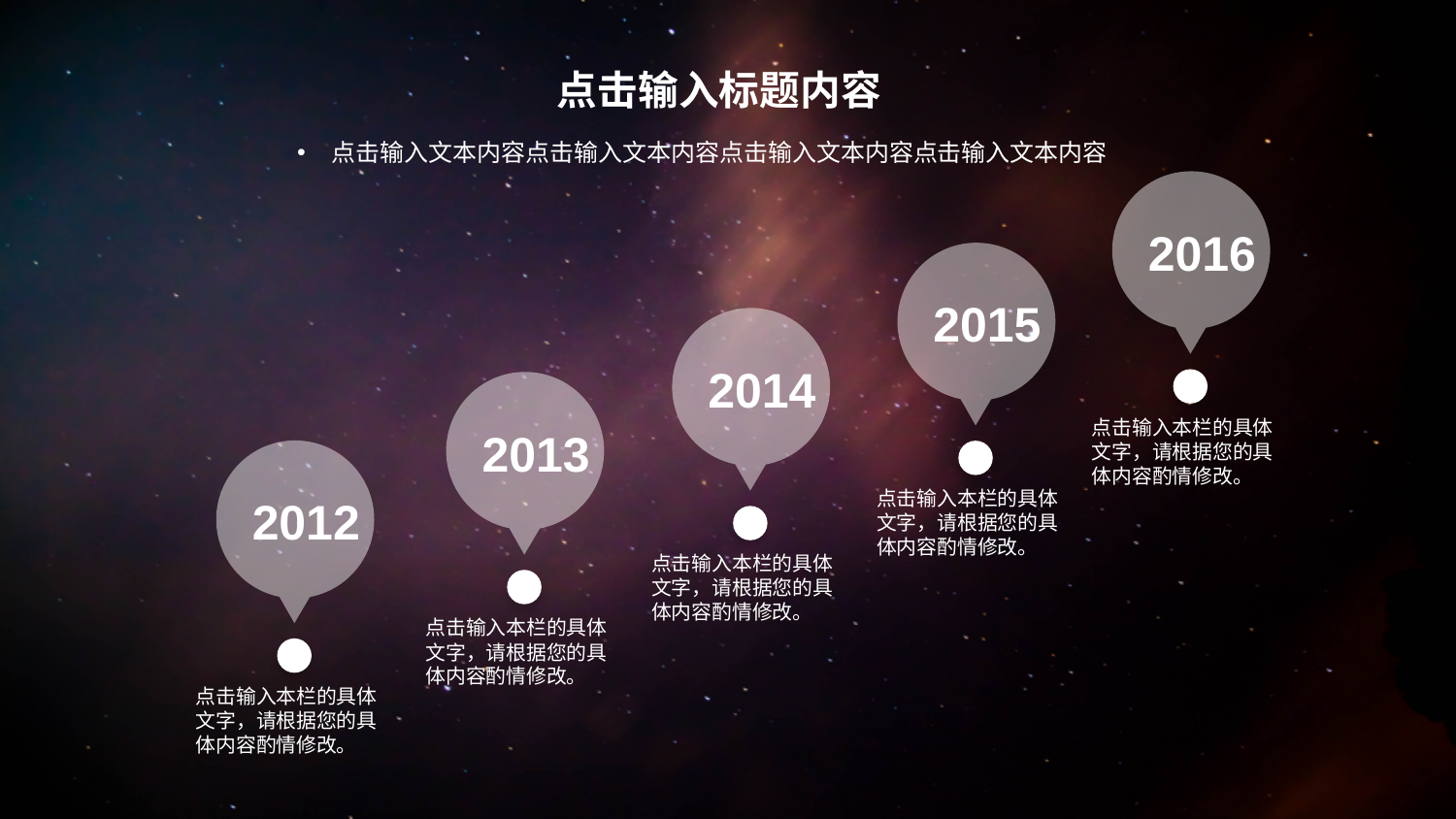

点击输入标题内容
点击输入文本内容点击输入文本内容点击输入文本内容点击输入文本内容

2016

2015

2014

2013
点击输入本栏的具体文字，请根据您的具体内容酌情修改。

2012

点击输入本栏的具体文字，请根据您的具体内容酌情修改。

点击输入本栏的具体文字，请根据您的具体内容酌情修改。

点击输入本栏的具体文字，请根据您的具体内容酌情修改。

点击输入本栏的具体文字，请根据您的具体内容酌情修改。